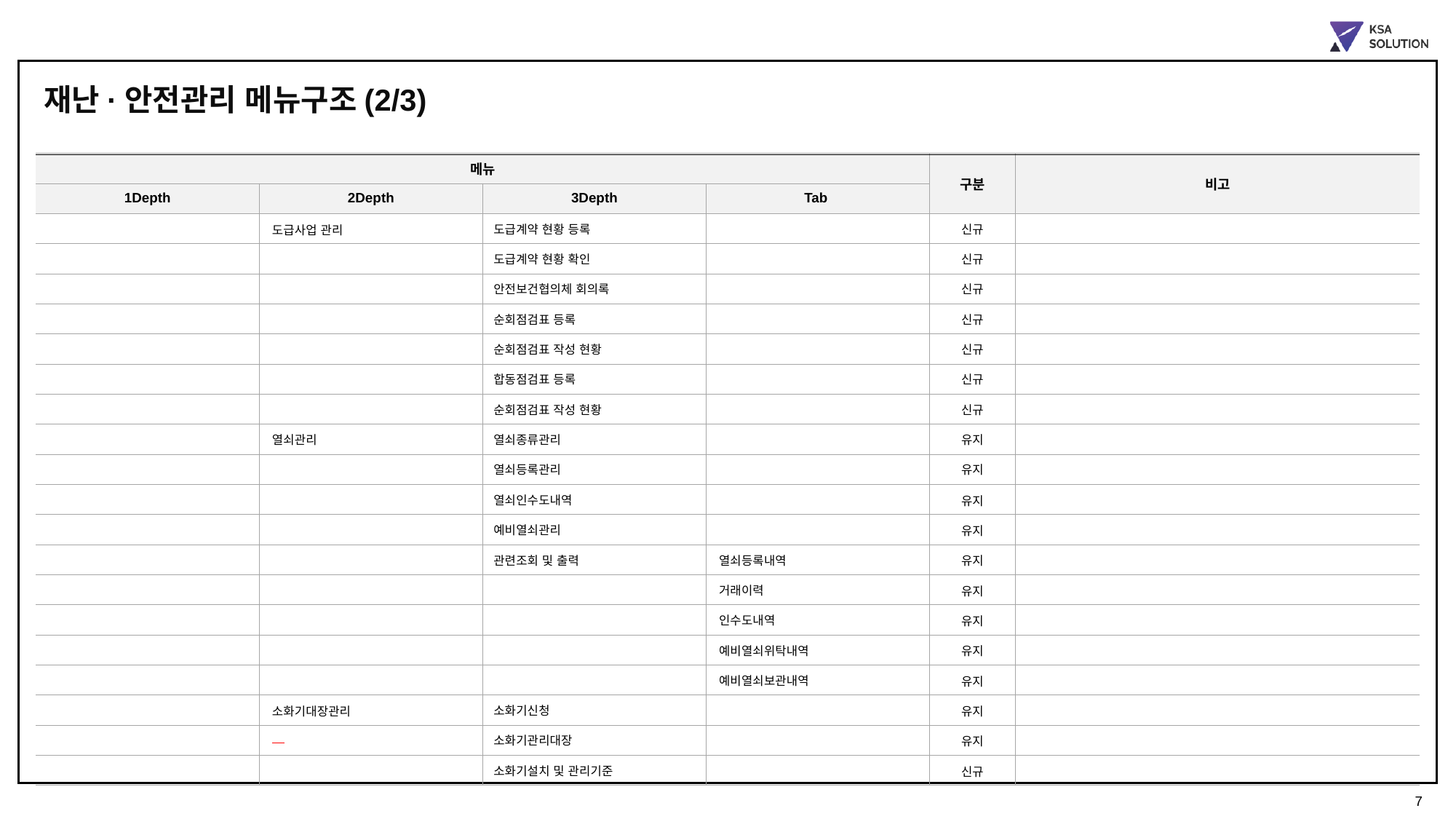

재난·안전관리 메뉴구조(2/3)
| 메뉴 |  |  |  | 구분 | 비고 |
| --- | --- | --- | --- | --- | --- |
| 1Depth | 2Depth | 3Depth | Tab |  |  |
|  | 도급사업 관리 | 도급계약 현황 등록 |  | 신규 |  |
|  |  | 도급계약 현황 확인 |  | 신규 |  |
|  |  | 안전보건협의체 회의록 |  | 신규 |  |
|  |  | 순회점검표 등록 |  | 신규 |  |
|  |  | 순회점검표 작성 현황 |  | 신규 |  |
|  |  | 합동점검표 등록 |  | 신규 |  |
|  |  | 순회점검표 작성 현황 |  | 신규 |  |
|  | 열쇠관리 | 열쇠종류관리 |  | 유지 |  |
|  |  | 열쇠등록관리 |  | 유지 |  |
|  |  | 열쇠인수도내역 |  | 유지 |  |
|  |  | 예비열쇠관리 |  | 유지 |  |
|  |  | 관련조회 및 출력 | 열쇠등록내역 | 유지 |  |
|  |  |  | 거래이력 | 유지 |  |
|  |  |  | 인수도내역 | 유지 |  |
|  |  |  | 예비열쇠위탁내역 | 유지 |  |
|  |  |  | 예비열쇠보관내역 | 유지 |  |
|  | 소화기대장관리 | 소화기신청 |  | 유지 |  |
|  |  | 소화기관리대장 |  | 유지 |  |
|  |  | 소화기설치 및 관리기준 |  | 신규 |  |